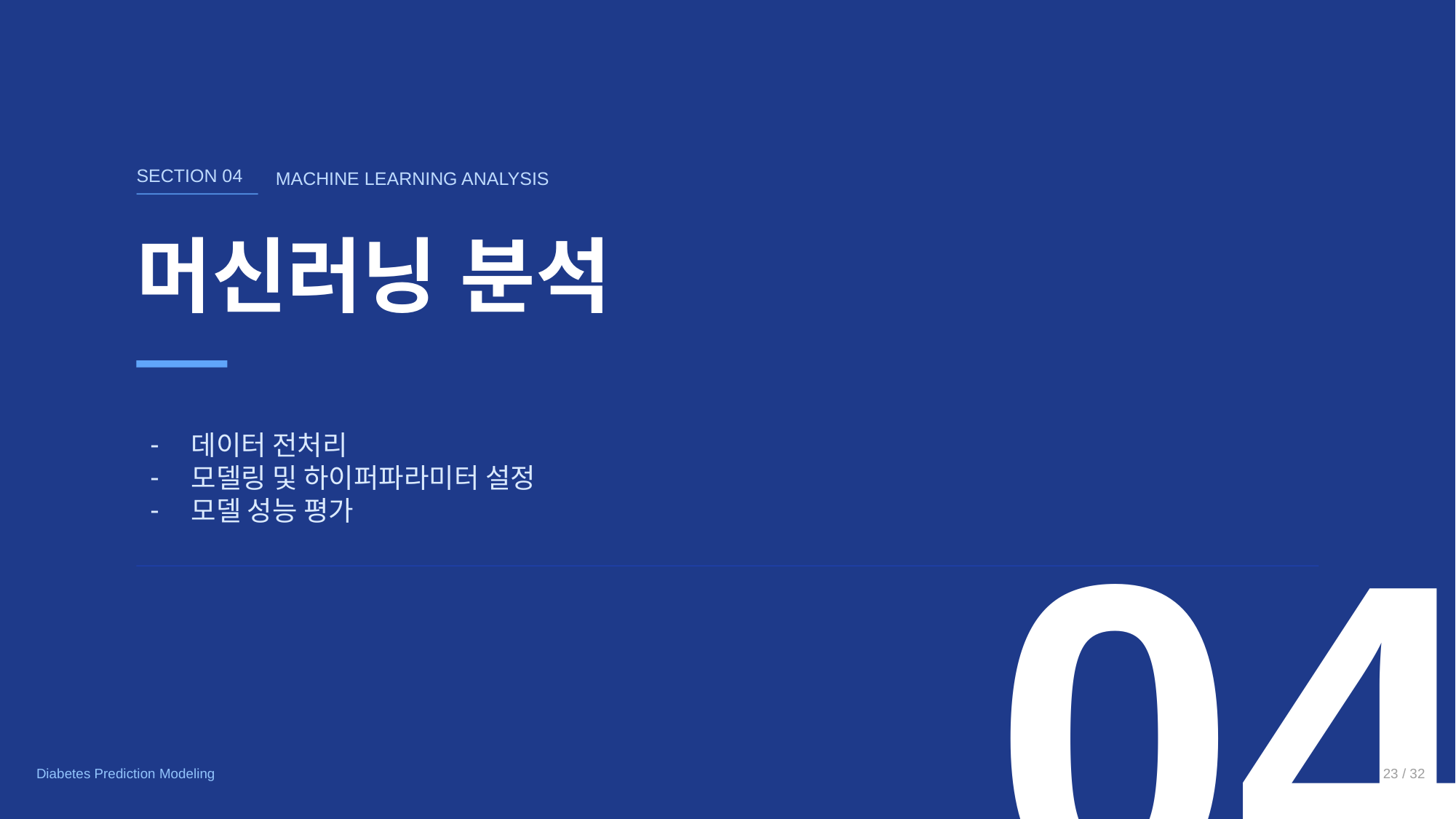

SECTION 04
MACHINE LEARNING ANALYSIS

머신러닝 분석

04
데이터 전처리
모델링 및 하이퍼파라미터 설정
모델 성능 평가

Diabetes Prediction Modeling
23 / 32